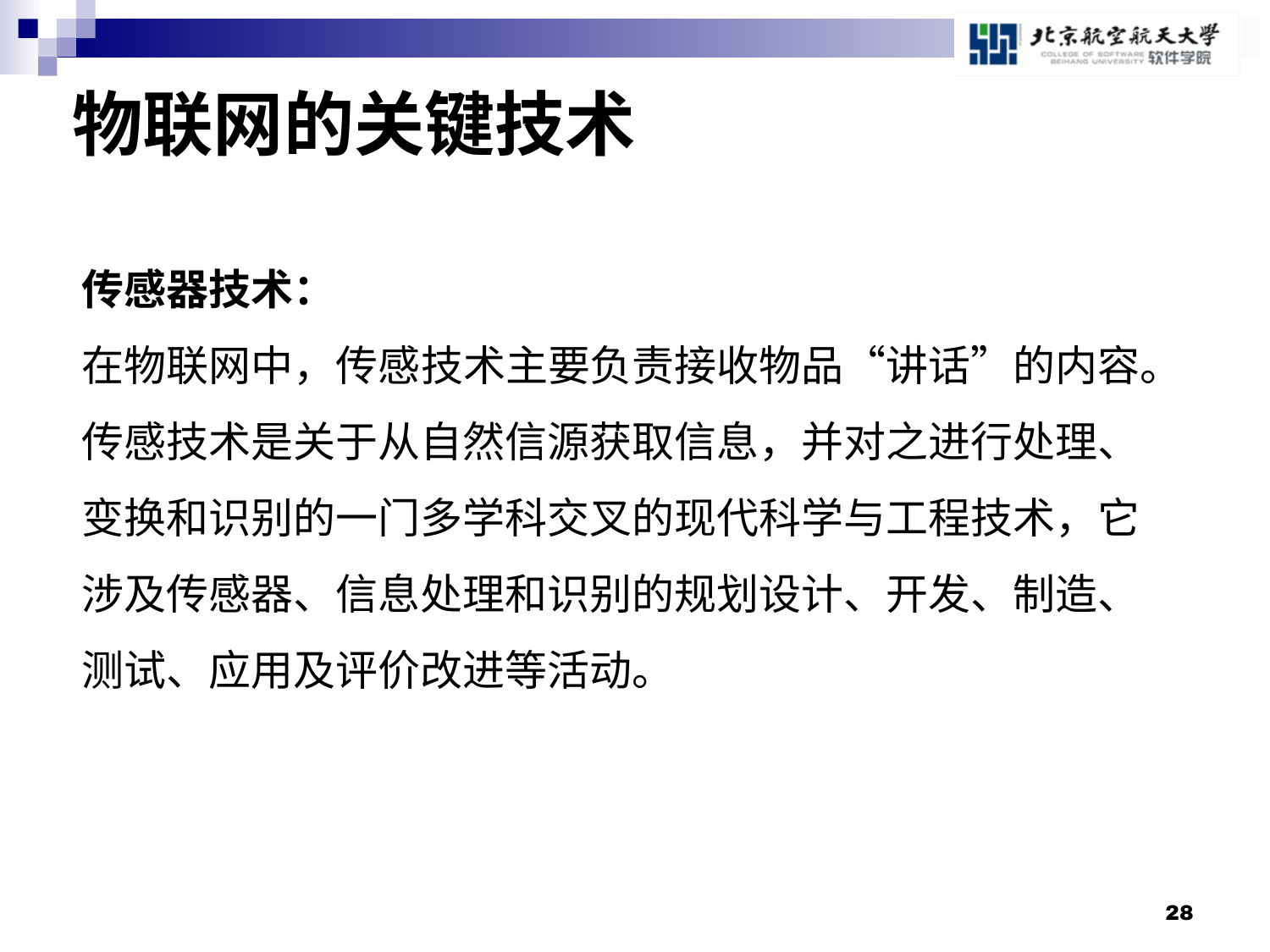

# 物联网的关键技术
传感器技术：
在物联网中，传感技术主要负责接收物品“讲话”的内容。传感技术是关于从自然信源获取信息，并对之进行处理、变换和识别的一门多学科交叉的现代科学与工程技术，它涉及传感器、信息处理和识别的规划设计、开发、制造、测试、应用及评价改进等活动。
28